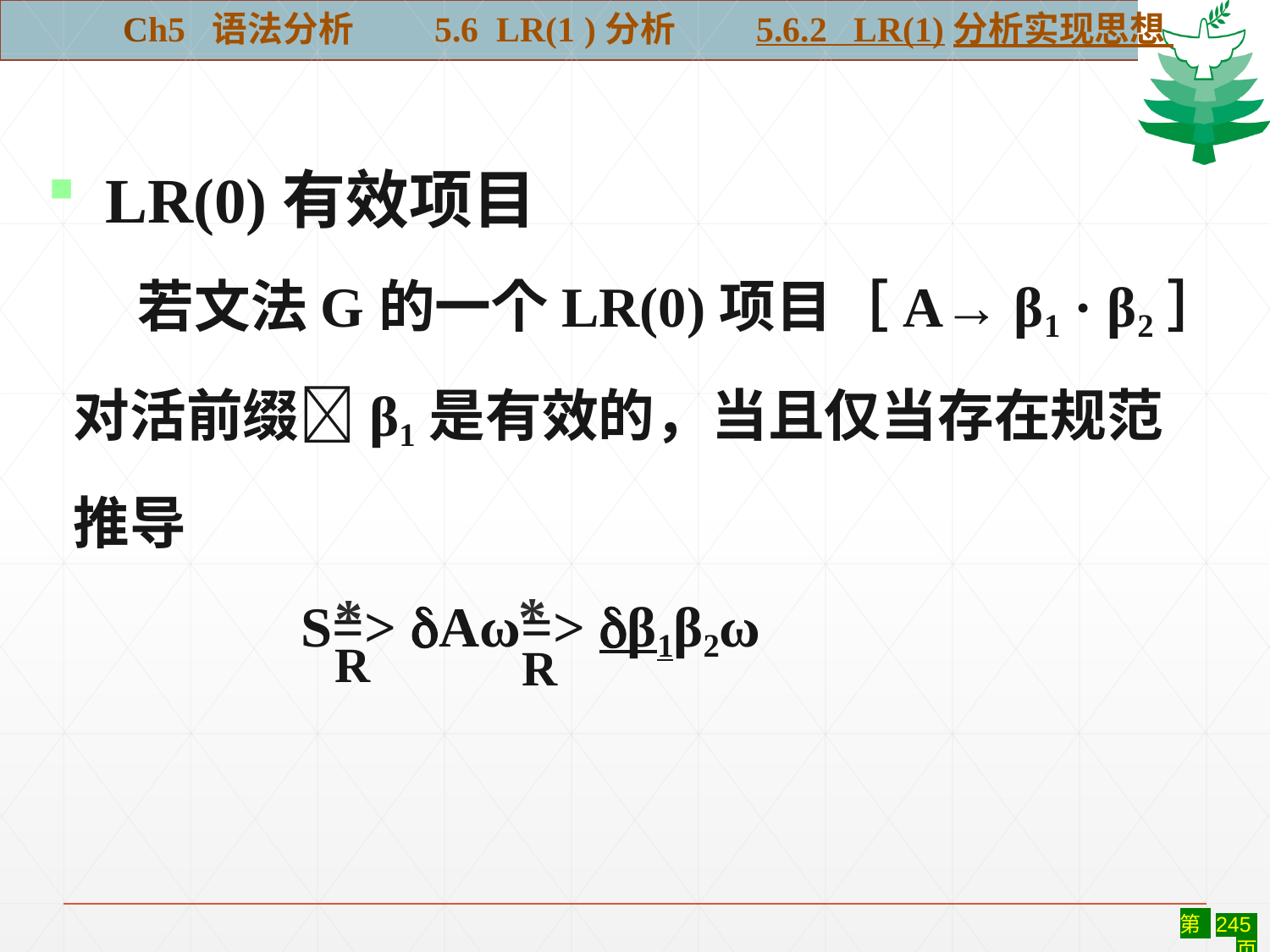

Ch5  语法分析         5.6  LR(1 )分析         5.6.2   LR(1)分析实现思想
  LR(0)有效项目
      若文法G的一个LR(0)项目［A→ β1 · β2］
 对活前缀δβ1是有效的，当且仅当存在规范
 推导
		S=> δAω=> δβ1β2ω
*
*
R
R